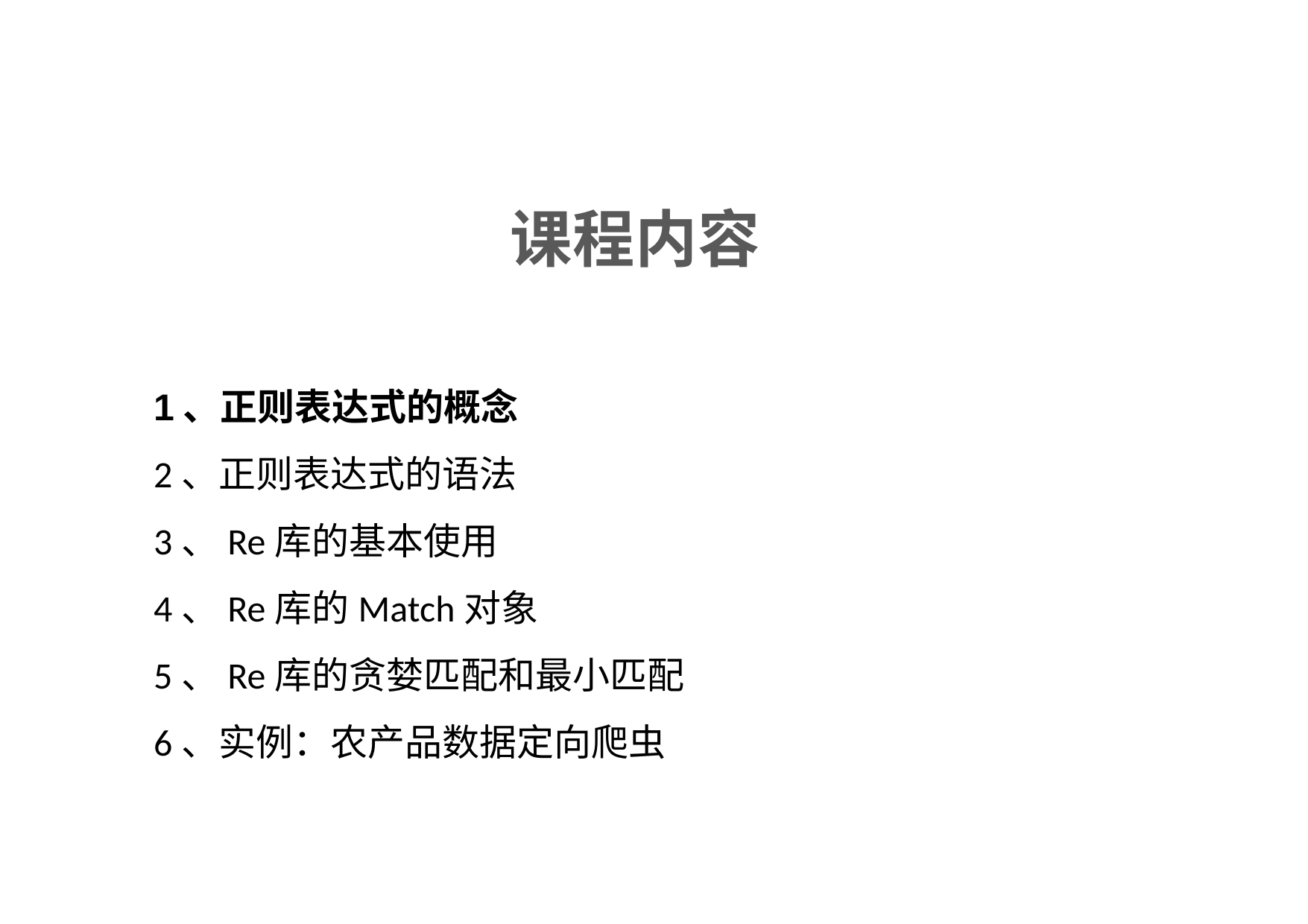

课程内容
1、正则表达式的概念
2、正则表达式的语法
3、Re库的基本使用
4、Re库的Match对象
5、Re库的贪婪匹配和最小匹配
6、实例：农产品数据定向爬虫